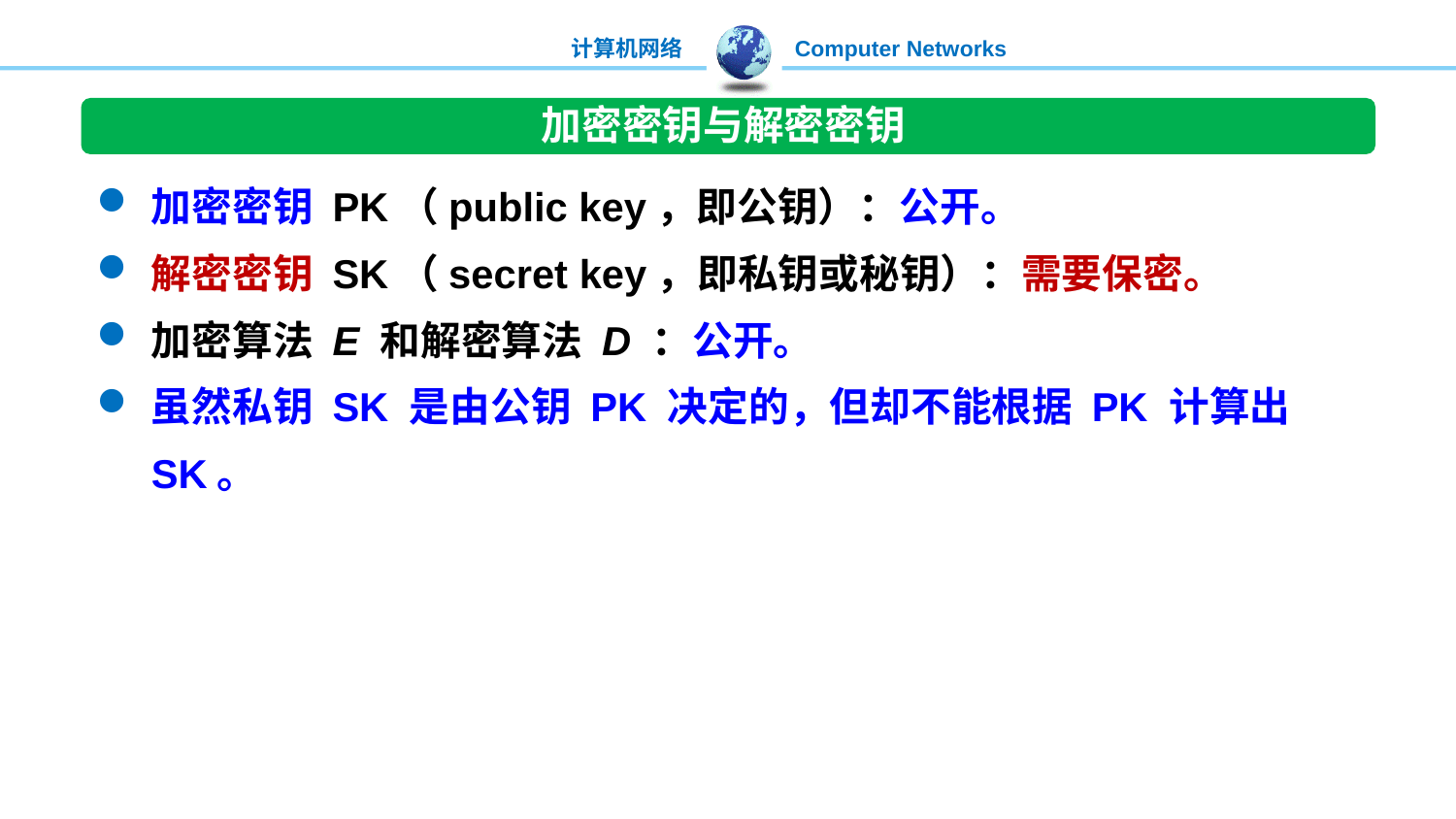

加密密钥与解密密钥

加密密钥 PK（public key，即公钥）：公开。
解密密钥 SK（secret key，即私钥或秘钥）：需要保密。
加密算法 E 和解密算法 D ：公开。
虽然私钥 SK 是由公钥 PK 决定的，但却不能根据 PK 计算出 SK。